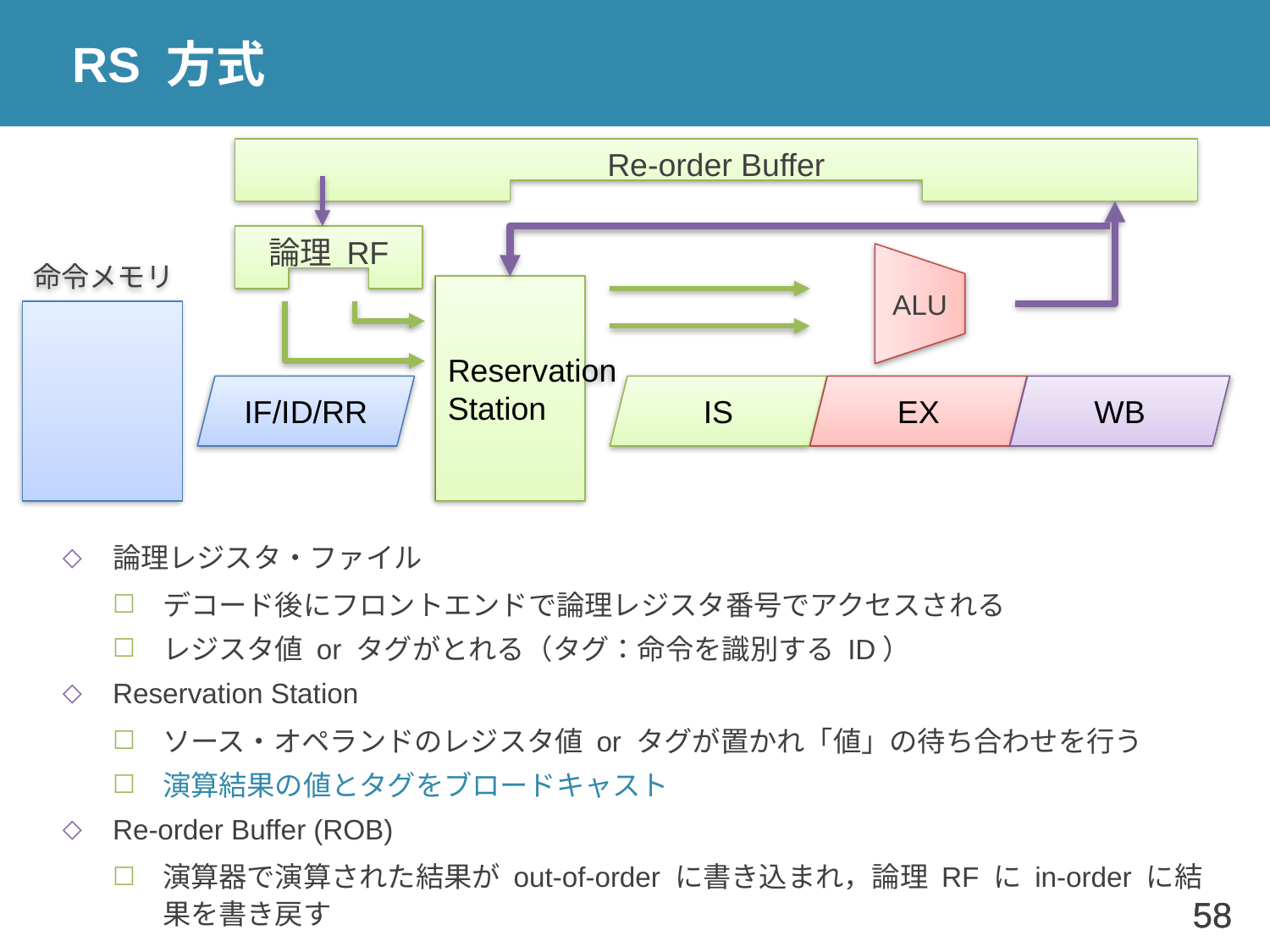

# RS 方式
Re-order Buffer

論理 RF
命令メモリ
ALU
Reservation
Station

IF/ID/RR
IS
EX
WB
論理レジスタ・ファイル
デコード後にフロントエンドで論理レジスタ番号でアクセスされる
レジスタ値 or タグがとれる（タグ：命令を識別する ID）
Reservation Station
ソース・オペランドのレジスタ値 or タグが置かれ「値」の待ち合わせを行う
演算結果の値とタグをブロードキャスト
Re-order Buffer (ROB)
演算器で演算された結果が out-of-order に書き込まれ，論理 RF に in-order に結果を書き戻す